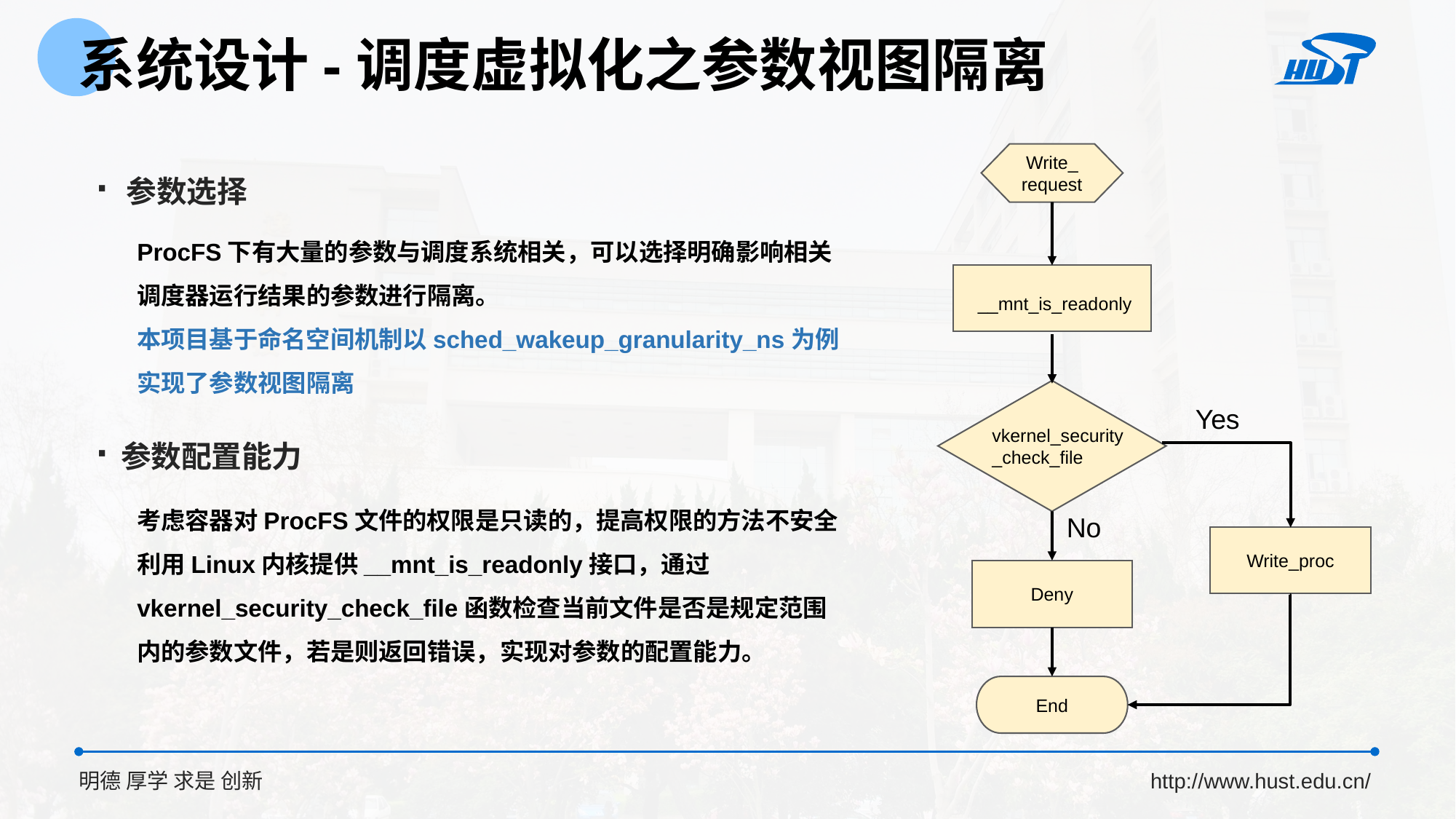

系统设计-调度虚拟化之参数视图隔离
Write_
request
· 参数选择
ProcFS下有大量的参数与调度系统相关，可以选择明确影响相关调度器运行结果的参数进行隔离。
本项目基于命名空间机制以sched_wakeup_granularity_ns为例实现了参数视图隔离

__mnt_is_readonly

Yes
·参数配置能力
vkernel_security
_check_file
考虑容器对ProcFS文件的权限是只读的，提高权限的方法不安全
利用Linux内核提供__mnt_is_readonly接口，通过vkernel_security_check_file函数检查当前文件是否是规定范围内的参数文件，若是则返回错误，实现对参数的配置能力。
No
Write_proc
Deny
End